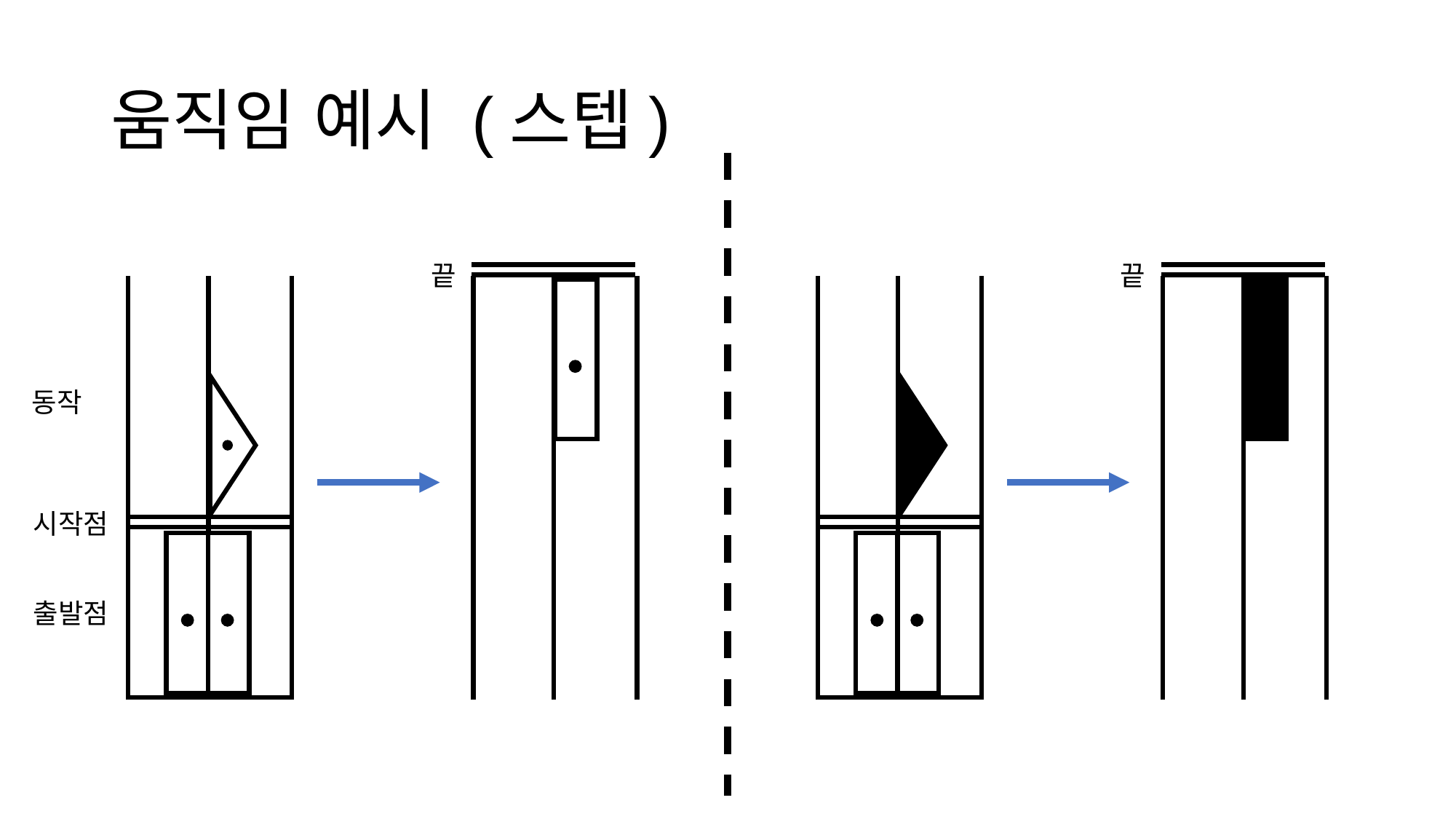

# 움직임 예시 (스텝)
끝
끝

동작
시작점

출발점